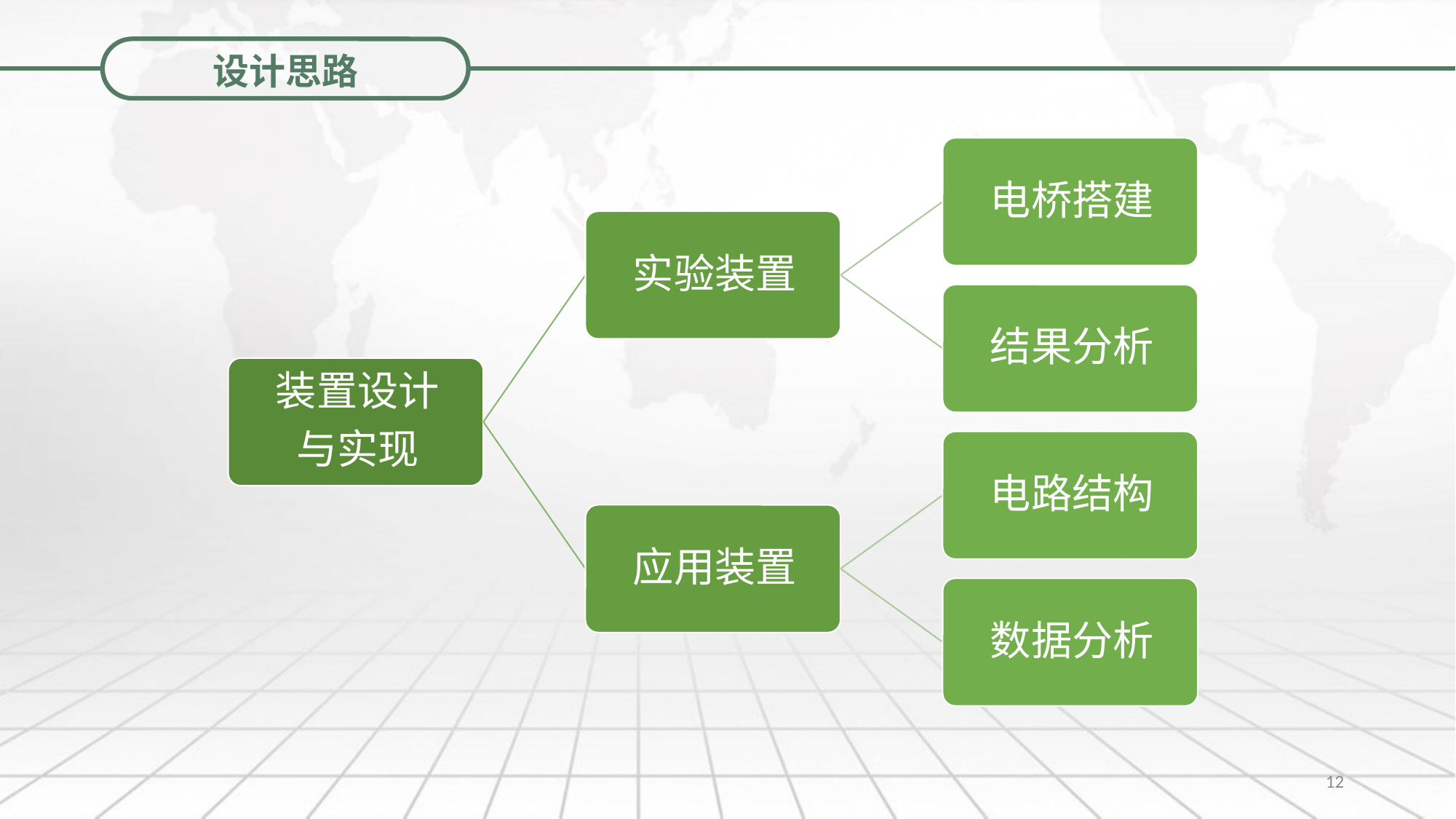

设计思路
装置设计
与实现

实验装置

电桥搭建

结果分析

应用装置

电路结构

数据分析
12